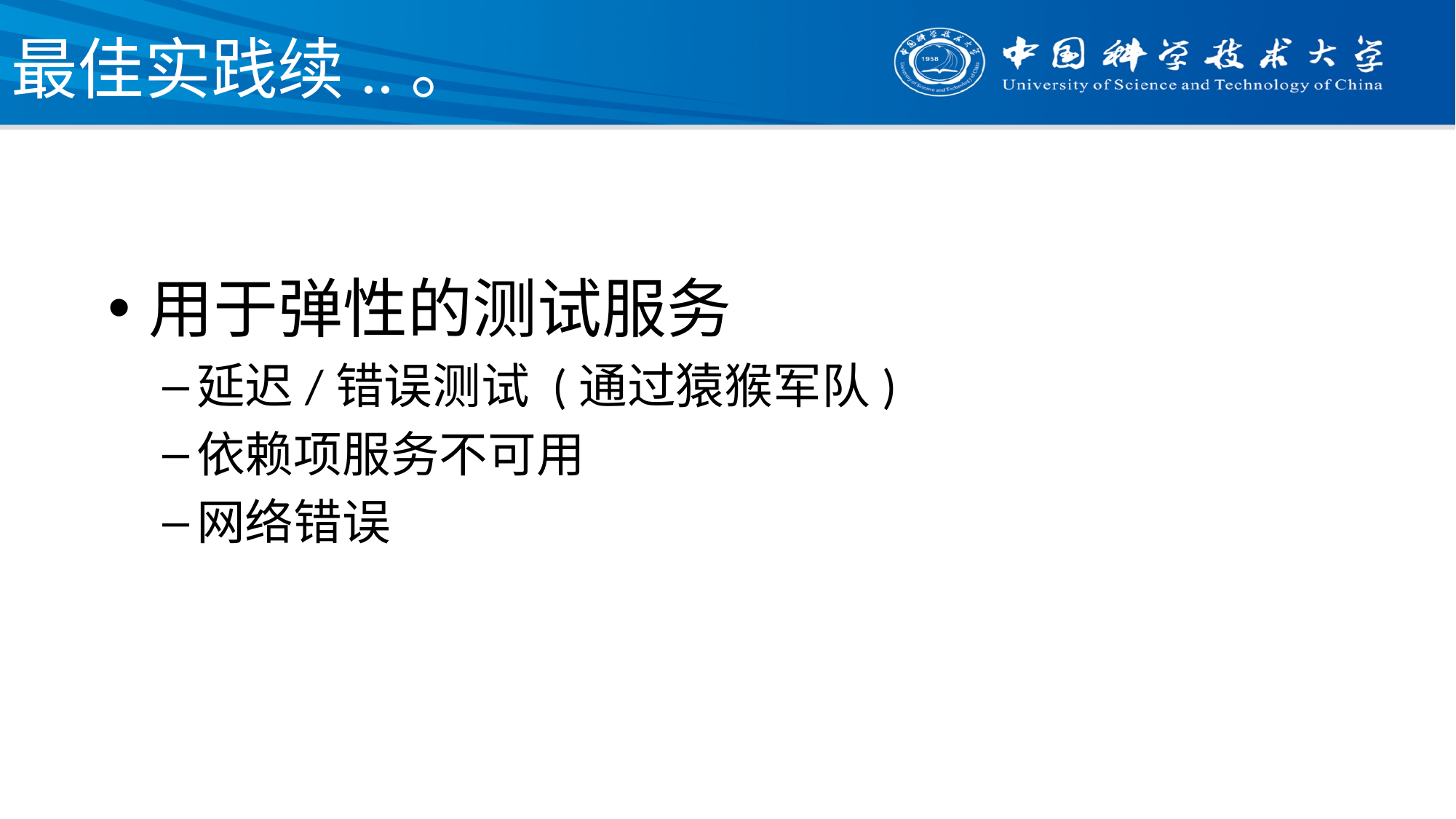

# 最佳实践续..。

用于弹性的测试服务
延迟/错误测试 (通过猿猴军队)
依赖项服务不可用
网络错误